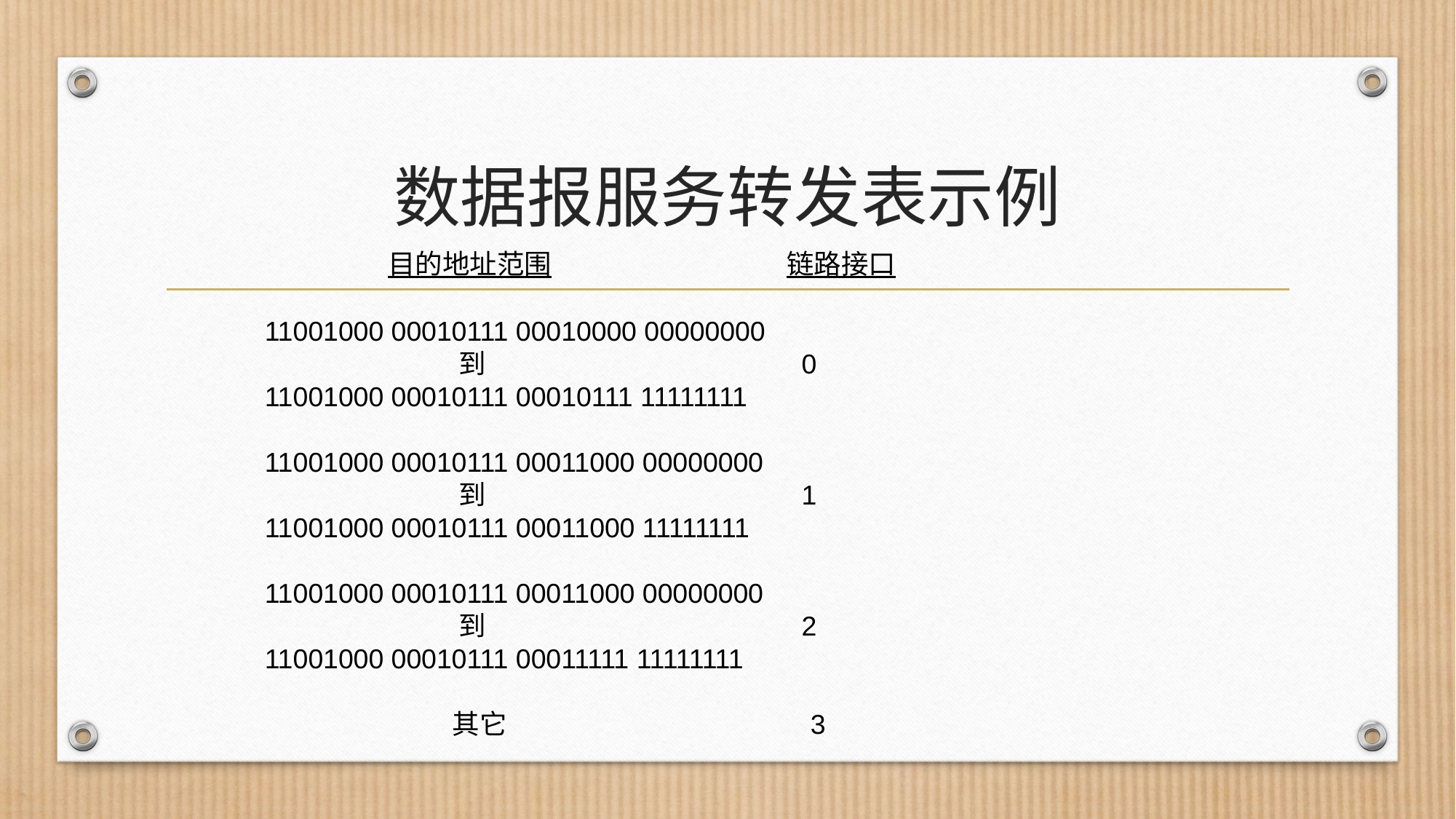

# 数据报服务转发表示例
                    目的地址范围                                      链路接口

   11001000 00010111 00010000 00000000
                                  到                                                  0
   11001000 00010111 00010111 11111111

   11001000 00010111 00011000 00000000
                                  到                                                  1
   11001000 00010111 00011000 11111111

   11001000 00010111 00011000 00000000
                                  到                                                  2
   11001000 00010111 00011111 11111111

                                 其它                                                3